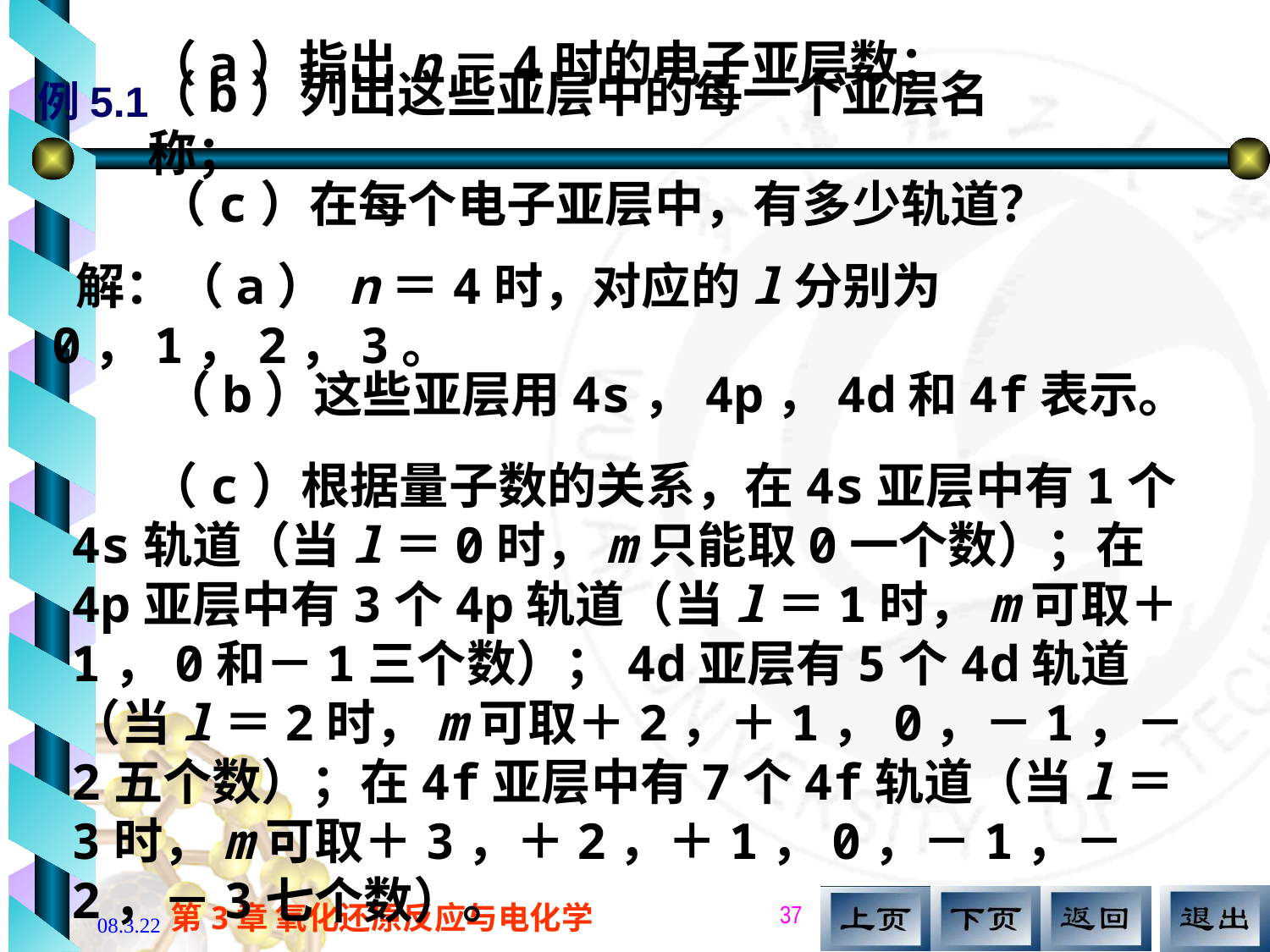

（a）指出n＝4时的电子亚层数；
例5.1
（b）列出这些亚层中的每一个亚层名称；
（c）在每个电子亚层中，有多少轨道？
解：（a） n＝4时，对应的l分别为0，1，2，3。
            （b）这些亚层用4s，4p，4d和4f表示。
       （c）根据量子数的关系，在4s亚层中有1个4s轨道（当l＝0时，m只能取0一个数）；在4p亚层中有3个4p轨道（当l＝1时，m可取＋1，0和－1三个数）；4d亚层有5个4d轨道（当l＝2时，m可取＋2，＋1，0，－1，－2五个数）；在4f亚层中有7个4f轨道（当l＝3时，m可取＋3，＋2，＋1，0，－1，－2，－3七个数）。
37